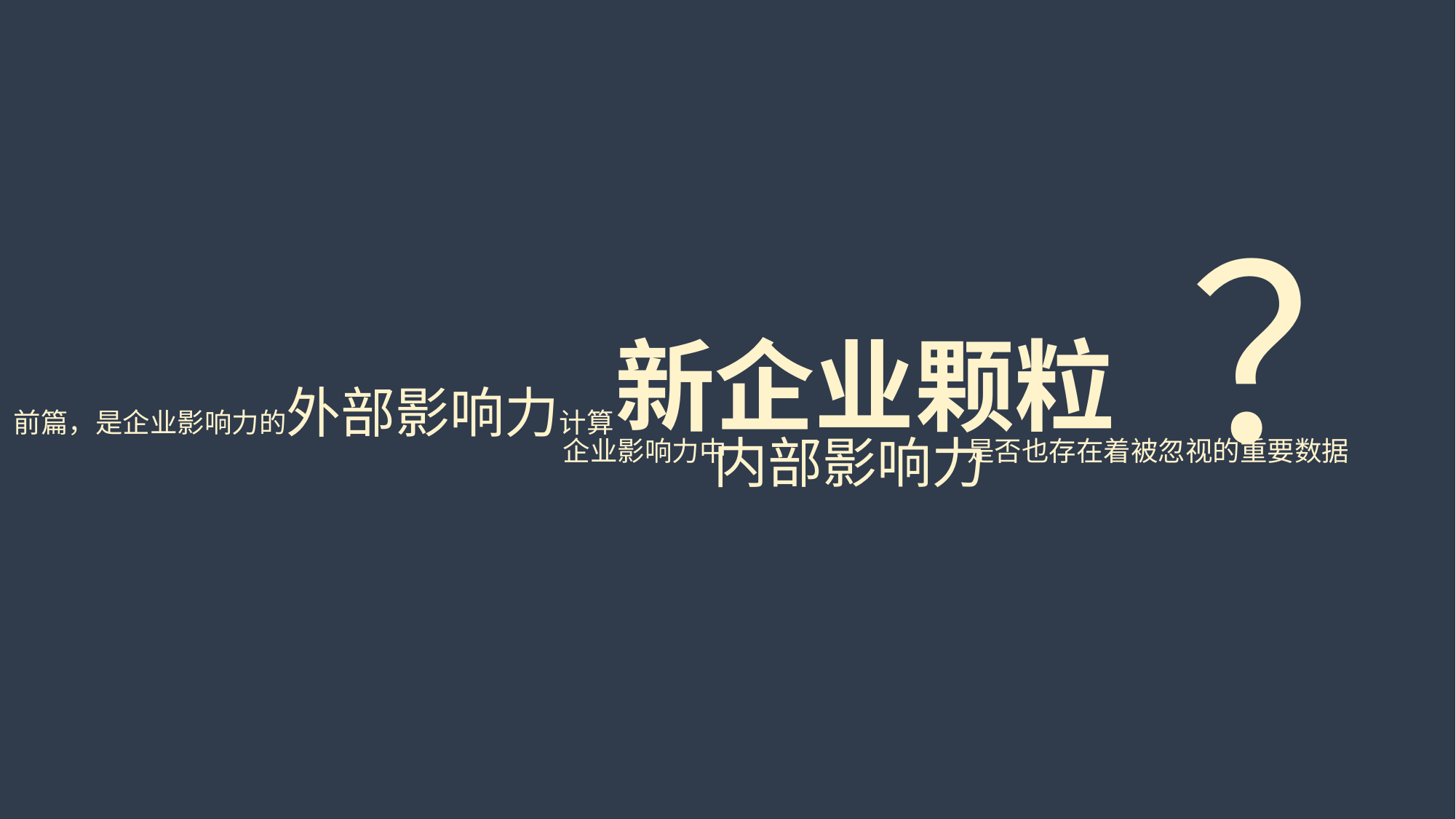

？
新企业颗粒
前篇，是企业影响力的外部影响力计算
内部影响力
企业影响力中                                       是否也存在着被忽视的重要数据